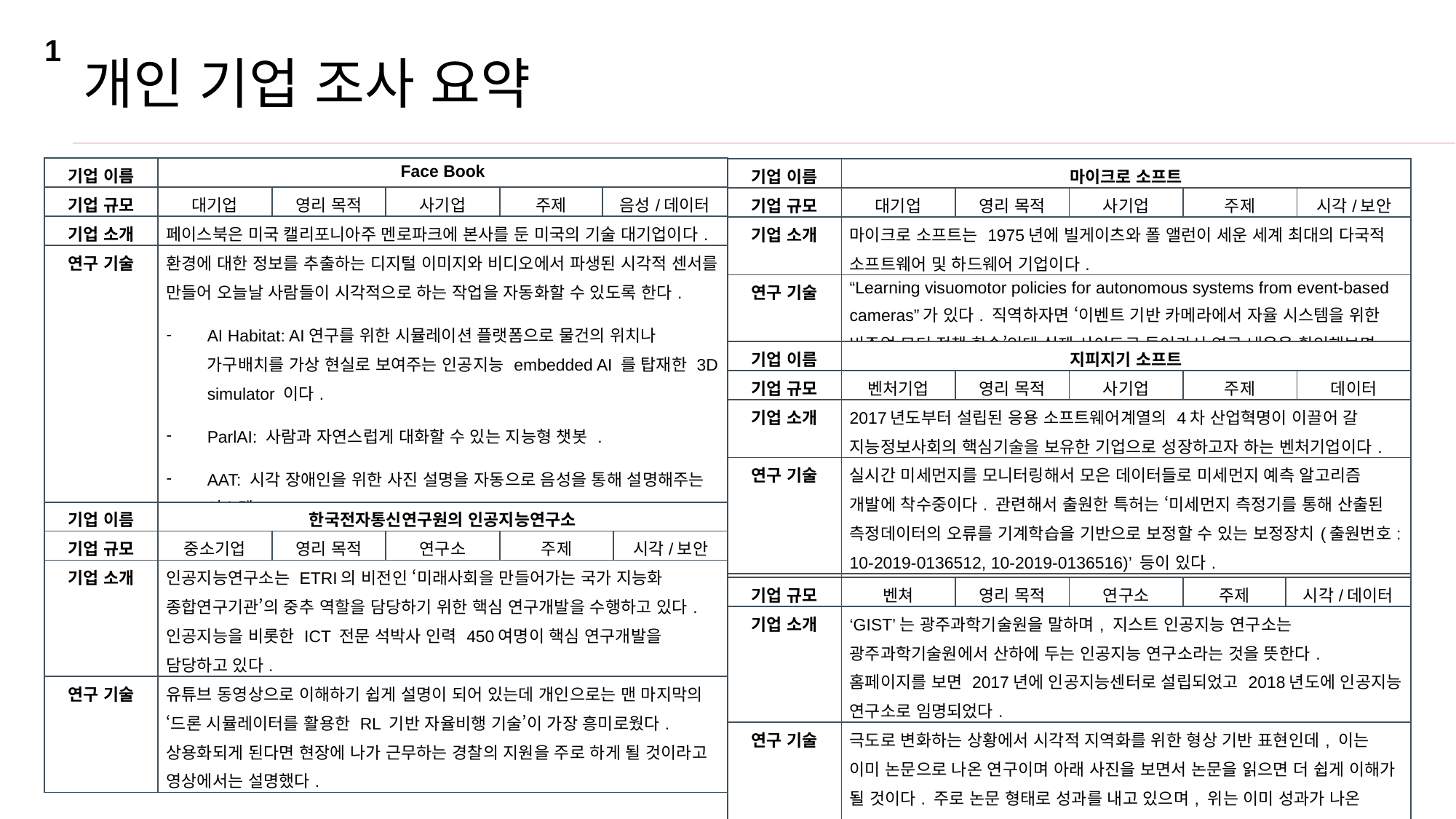

1
개인 기업 조사 요약
| 기업 이름 | Face Book |  |  |  |  |
| --- | --- | --- | --- | --- | --- |
| 기업 규모 | 대기업 | 영리 목적 | 사기업 | 주제 | 음성/데이터 |
| 기업 소개 | 페이스북은 미국 캘리포니아주 멘로파크에 본사를 둔 미국의 기술 대기업이다. |  |  |  |  |
| 연구 기술 | 환경에 대한 정보를 추출하는 디지털 이미지와 비디오에서 파생된 시각적 센서를 만들어 오늘날 사람들이 시각적으로 하는 작업을 자동화할 수 있도록 한다. AI Habitat: AI연구를 위한 시뮬레이션 플랫폼으로 물건의 위치나 가구배치를 가상 현실로 보여주는 인공지능 embedded AI 를 탑재한 3D simulator 이다. ParlAI: 사람과 자연스럽게 대화할 수 있는 지능형 챗봇 . AAT: 시각 장애인을 위한 사진 설명을 자동으로 음성을 통해 설명해주는 시스템 |  |  |  |  |
| 기업 이름 | 마이크로 소프트 |  |  |  |  |
| --- | --- | --- | --- | --- | --- |
| 기업 규모 | 대기업 | 영리 목적 | 사기업 | 주제 | 시각/보안 |
| 기업 소개 | 마이크로 소프트는 1975년에 빌게이츠와 폴 앨런이 세운 세계 최대의 다국적 소프트웨어 및 하드웨어 기업이다. |  |  |  |  |
| 연구 기술 | “Learning visuomotor policies for autonomous systems from event-based cameras”가 있다. 직역하자면 ‘이벤트 기반 카메라에서 자율 시스템을 위한 비주얼 모터 정책 학습’인데 실제 사이트로 들어가서 연구 내용을 확인해보면 드론이 자동으로 장애물을 피해가는 영상을 확인해볼 수 있다. |  |  |  |  |
| 기업 이름 | 지피지기 소프트 |  |  |  |  |
| --- | --- | --- | --- | --- | --- |
| 기업 규모 | 벤처기업 | 영리 목적 | 사기업 | 주제 | 데이터 |
| 기업 소개 | 2017년도부터 설립된 응용 소프트웨어계열의 4차 산업혁명이 이끌어 갈 지능정보사회의 핵심기술을 보유한 기업으로 성장하고자 하는 벤처기업이다. |  |  |  |  |
| 연구 기술 | 실시간 미세먼지를 모니터링해서 모은 데이터들로 미세먼지 예측 알고리즘 개발에 착수중이다. 관련해서 출원한 특허는 ‘미세먼지 측정기를 통해 산출된 측정데이터의 오류를 기계학습을 기반으로 보정할 수 있는 보정장치(출원번호: 10-2019-0136512, 10-2019-0136516)’ 등이 있다. |  |  |  |  |
| 기업 이름 | 한국전자통신연구원의 인공지능연구소 |  |  |  |  |
| --- | --- | --- | --- | --- | --- |
| 기업 규모 | 중소기업 | 영리 목적 | 연구소 | 주제 | 시각/보안 |
| 기업 소개 | 인공지능연구소는 ETRI의 비전인 ‘미래사회을 만들어가는 국가 지능화 종합연구기관’의 중추 역할을 담당하기 위한 핵심 연구개발을 수행하고 있다. 인공지능을 비롯한 ICT 전문 석박사 인력 450여명이 핵심 연구개발을 담당하고 있다. |  |  |  |  |
| 연구 기술 | 유튜브 동영상으로 이해하기 쉽게 설명이 되어 있는데 개인으로는 맨 마지막의 ‘드론 시뮬레이터를 활용한 RL 기반 자율비행 기술’이 가장 흥미로웠다. 상용화되게 된다면 현장에 나가 근무하는 경찰의 지원을 주로 하게 될 것이라고 영상에서는 설명했다. |  |  |  |  |
| 기업 이름 | 지스트 인공지능 연구소 |  |  |  |  |
| --- | --- | --- | --- | --- | --- |
| 기업 규모 | 벤쳐 | 영리 목적 | 연구소 | 주제 | 시각/데이터 |
| 기업 소개 | ‘GIST’는 광주과학기술원을 말하며, 지스트 인공지능 연구소는 광주과학기술원에서 산하에 두는 인공지능 연구소라는 것을 뜻한다. 홈페이지를 보면 2017년에 인공지능센터로 설립되었고 2018년도에 인공지능 연구소로 임명되었다. |  |  |  |  |
| 연구 기술 | 극도로 변화하는 상황에서 시각적 지역화를 위한 형상 기반 표현인데, 이는 이미 논문으로 나온 연구이며 아래 사진을 보면서 논문을 읽으면 더 쉽게 이해가 될 것이다. 주로 논문 형태로 성과를 내고 있으며, 위는 이미 성과가 나온 프로젝트들이다. 현재 실시간으로 수행중인 과제는 홈페이지에서 따로 확인이 가능하다. |  |  |  |  |